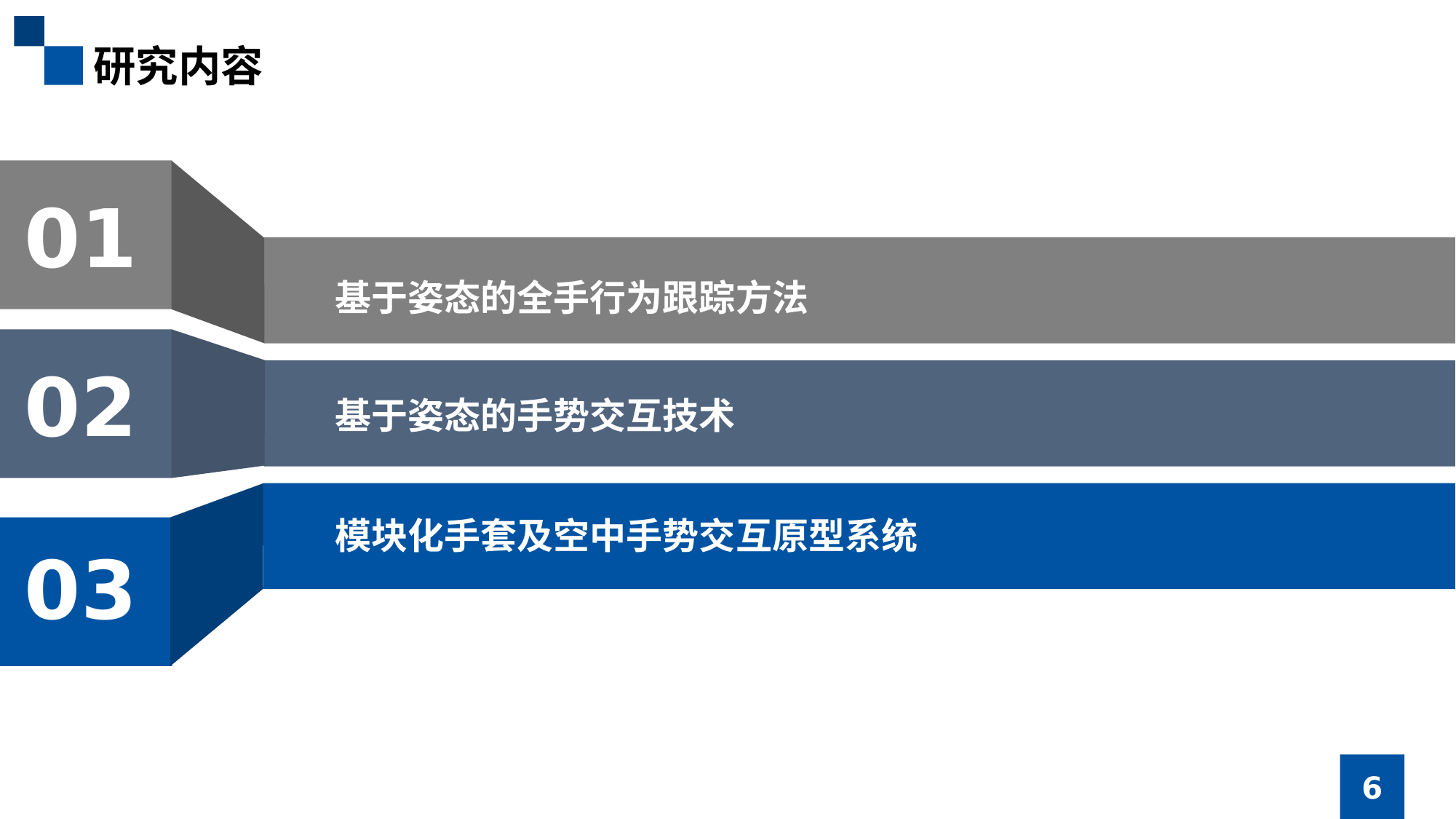

研究内容

01

基于姿态的全手行为跟踪方法

02

基于姿态的手势交互技术
模块化手套及空中手势交互原型系统

03
6